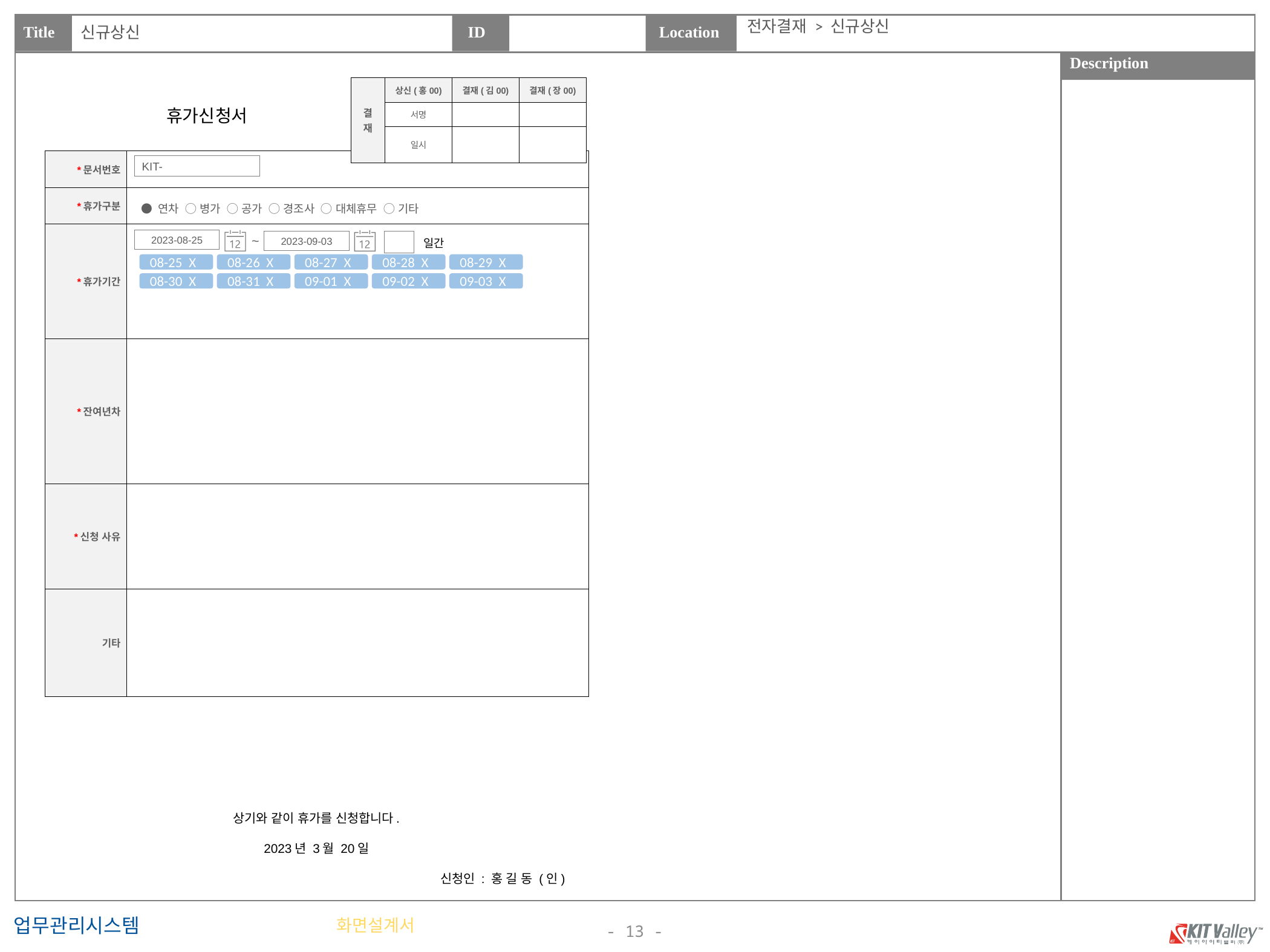

전자결재 > 신규상신
신규상신
| 결 재 | 상신(홍00) | 결재(김00) | 결재(장00) |
| --- | --- | --- | --- |
|  | 서명 |  |  |
|  | 일시 |  |  |

휴가신청서
| \*문서번호 |  |
| --- | --- |
| \*휴가구분 |  |
| \*휴가기간 |  |
| \*잔여년차 |  |
| \*신청 사유 |  |
| 기타 |  |
KIT-
● 연차  ◯ 병가  ◯ 공가  ◯ 경조사  ◯ 대체휴무  ◯ 기타
~

2023-08-25

2023-09-03

일간
08-28  X
08-29  X
08-26  X
08-27  X
08-25  X
09-02  X
09-03  X
08-31  X
09-01  X
08-30  X
잔여연차 자동 표기
5 / 24
상기와 같이 휴가를 신청합니다.

2023년 3월 20일

신청인 : 홍 길 동 (인)